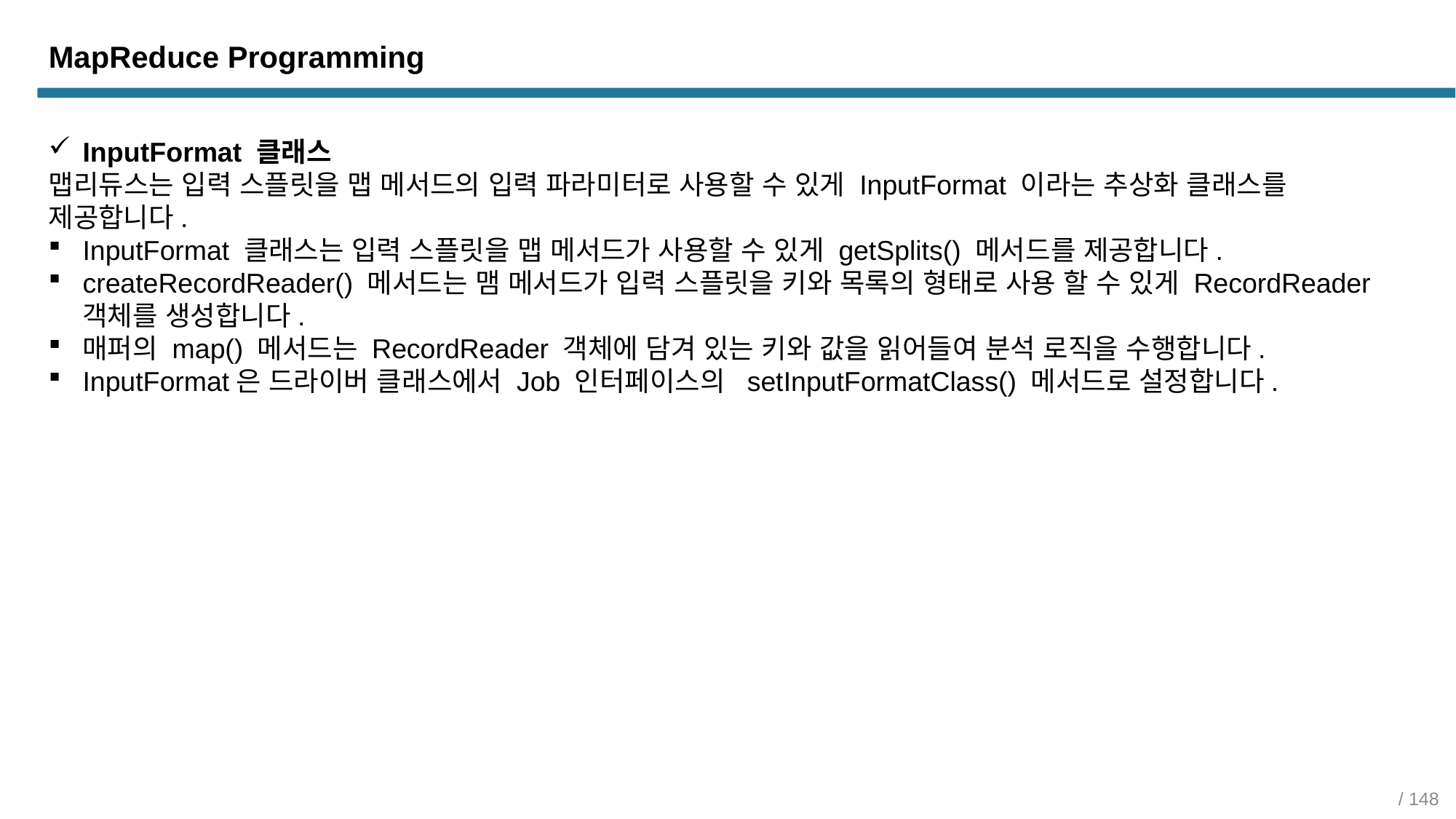

MapReduce Programming
InputFormat 클래스
맵리듀스는 입력 스플릿을 맵 메서드의 입력 파라미터로 사용할 수 있게 InputFormat 이라는 추상화 클래스를 제공합니다.
InputFormat 클래스는 입력 스플릿을 맵 메서드가 사용할 수 있게 getSplits() 메서드를 제공합니다.
createRecordReader() 메서드는 맴 메서드가 입력 스플릿을 키와 목록의 형태로 사용 할 수 있게 RecordReader 객체를 생성합니다.
매퍼의 map() 메서드는 RecordReader 객체에 담겨 있는 키와 값을 읽어들여 분석 로직을 수행합니다.
InputFormat은 드라이버 클래스에서 Job 인터페이스의  setInputFormatClass() 메서드로 설정합니다.
/ 148